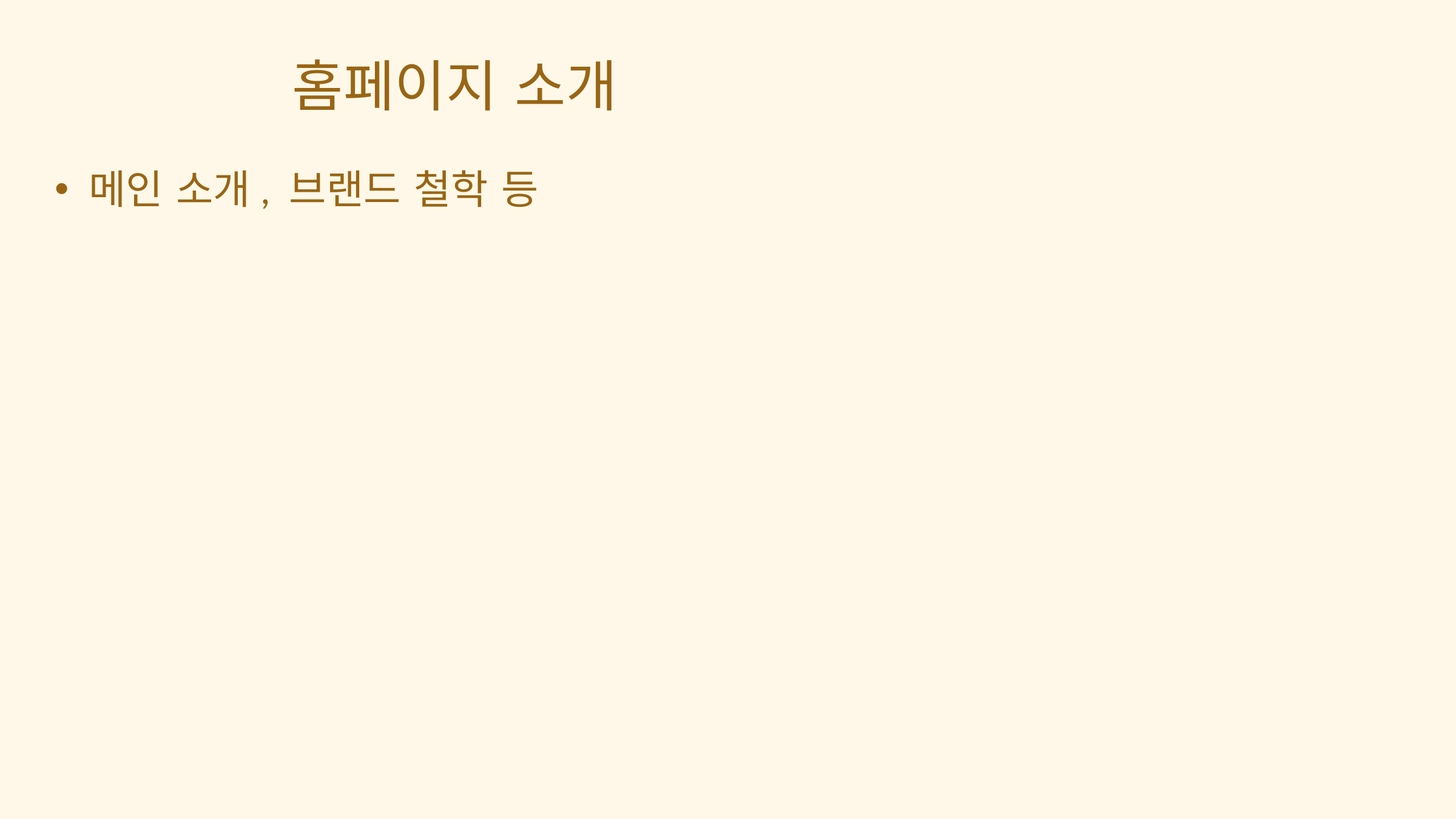

홈페이지 소개
메인 소개, 브랜드 철학 등